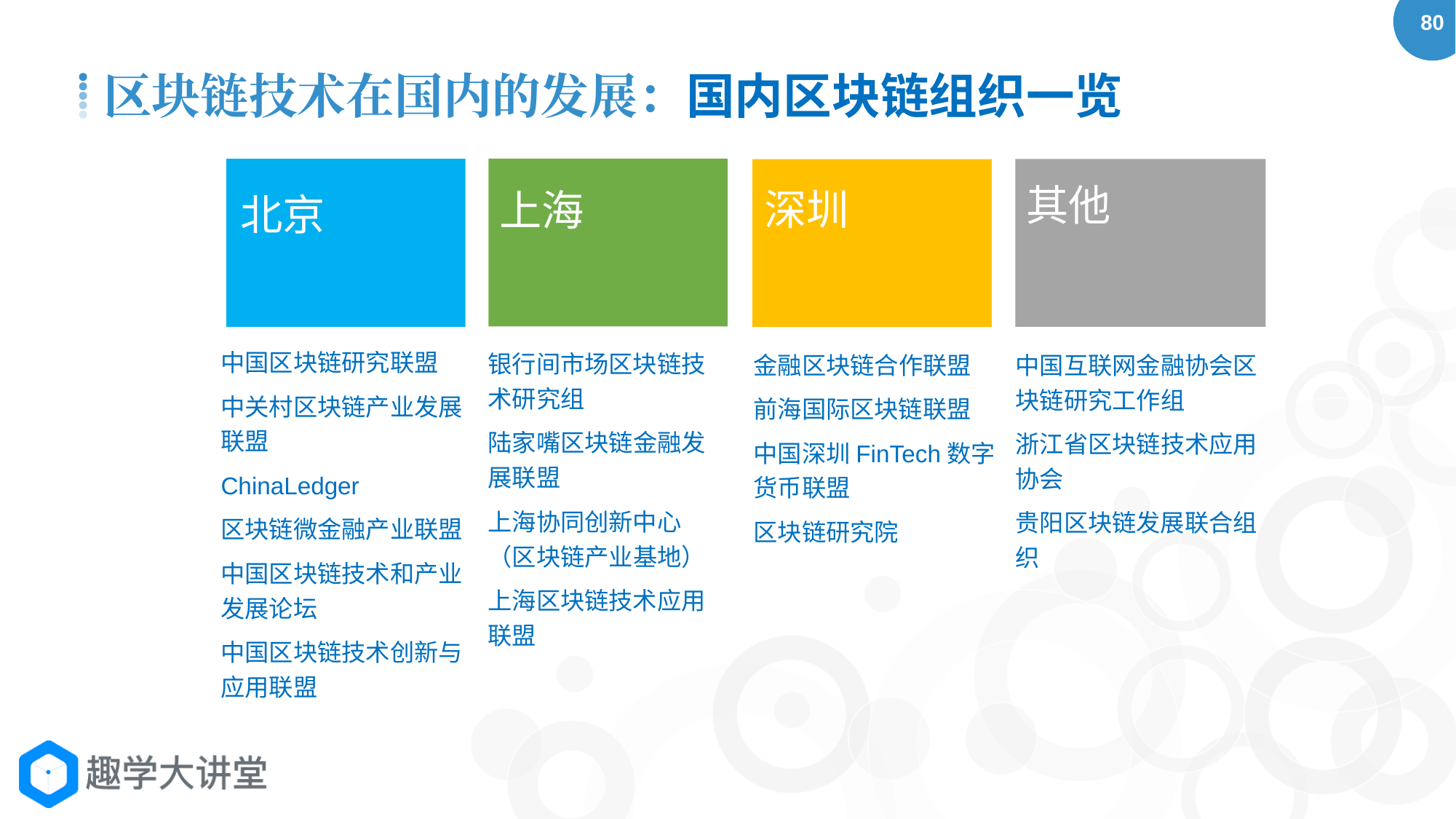

区块链技术在国内的发展：国内区块链组织一览

上海
银行间市场区块链技术研究组
陆家嘴区块链金融发展联盟
上海协同创新中心（区块链产业基地）
上海区块链技术应用联盟

1
北京
中国区块链研究联盟
中关村区块链产业发展联盟
ChinaLedger
区块链微金融产业联盟
中国区块链技术和产业发展论坛
中国区块链技术创新与应用联盟

其他
中国互联网金融协会区块链研究工作组
浙江省区块链技术应用协会
贵阳区块链发展联合组织

深圳
金融区块链合作联盟
前海国际区块链联盟
中国深圳FinTech数字货币联盟
区块链研究院